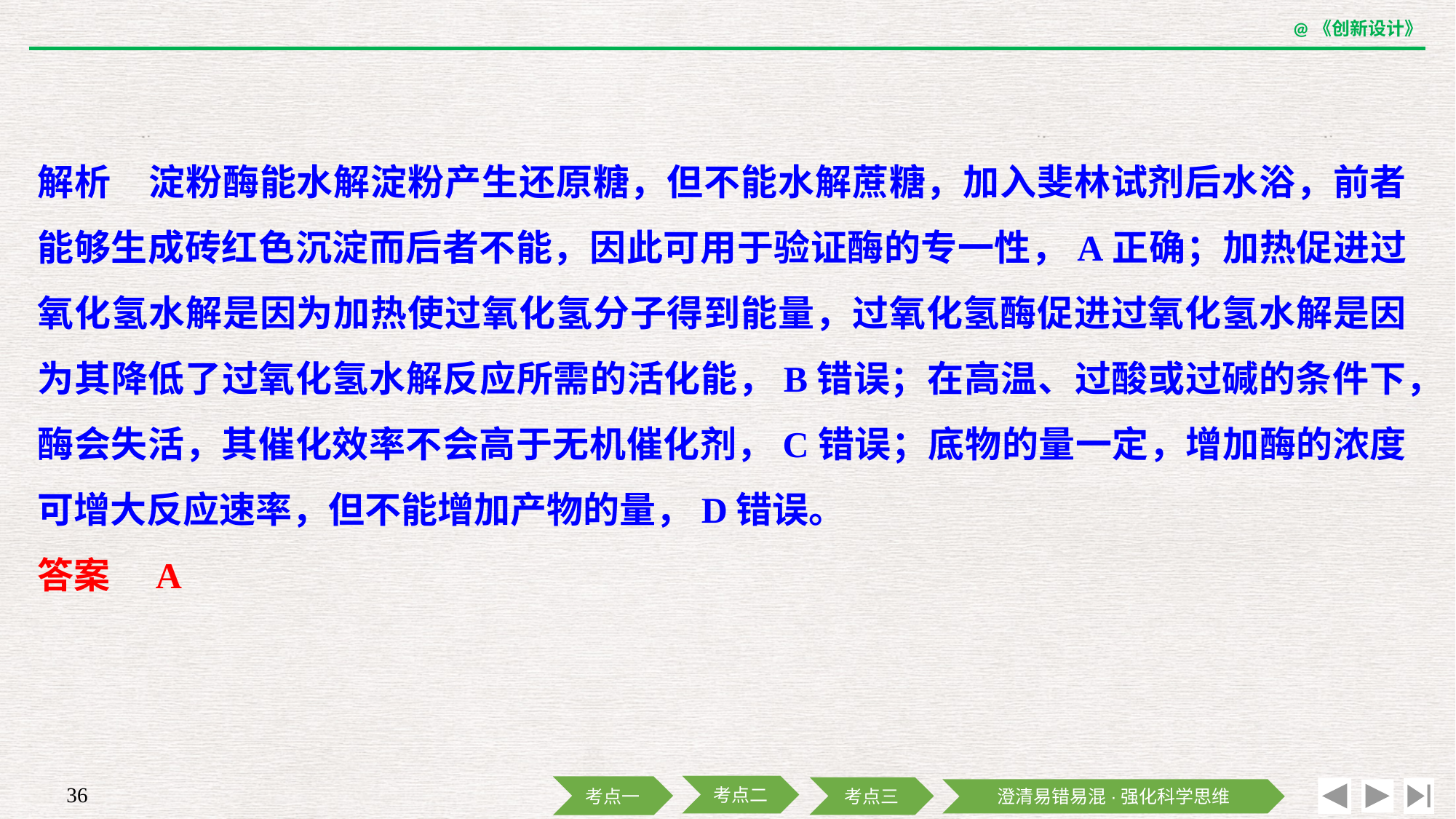

解析　淀粉酶能水解淀粉产生还原糖，但不能水解蔗糖，加入斐林试剂后水浴，前者能够生成砖红色沉淀而后者不能，因此可用于验证酶的专一性，A正确；加热促进过氧化氢水解是因为加热使过氧化氢分子得到能量，过氧化氢酶促进过氧化氢水解是因为其降低了过氧化氢水解反应所需的活化能，B错误；在高温、过酸或过碱的条件下，酶会失活，其催化效率不会高于无机催化剂，C错误；底物的量一定，增加酶的浓度可增大反应速率，但不能增加产物的量，D错误。
答案　A